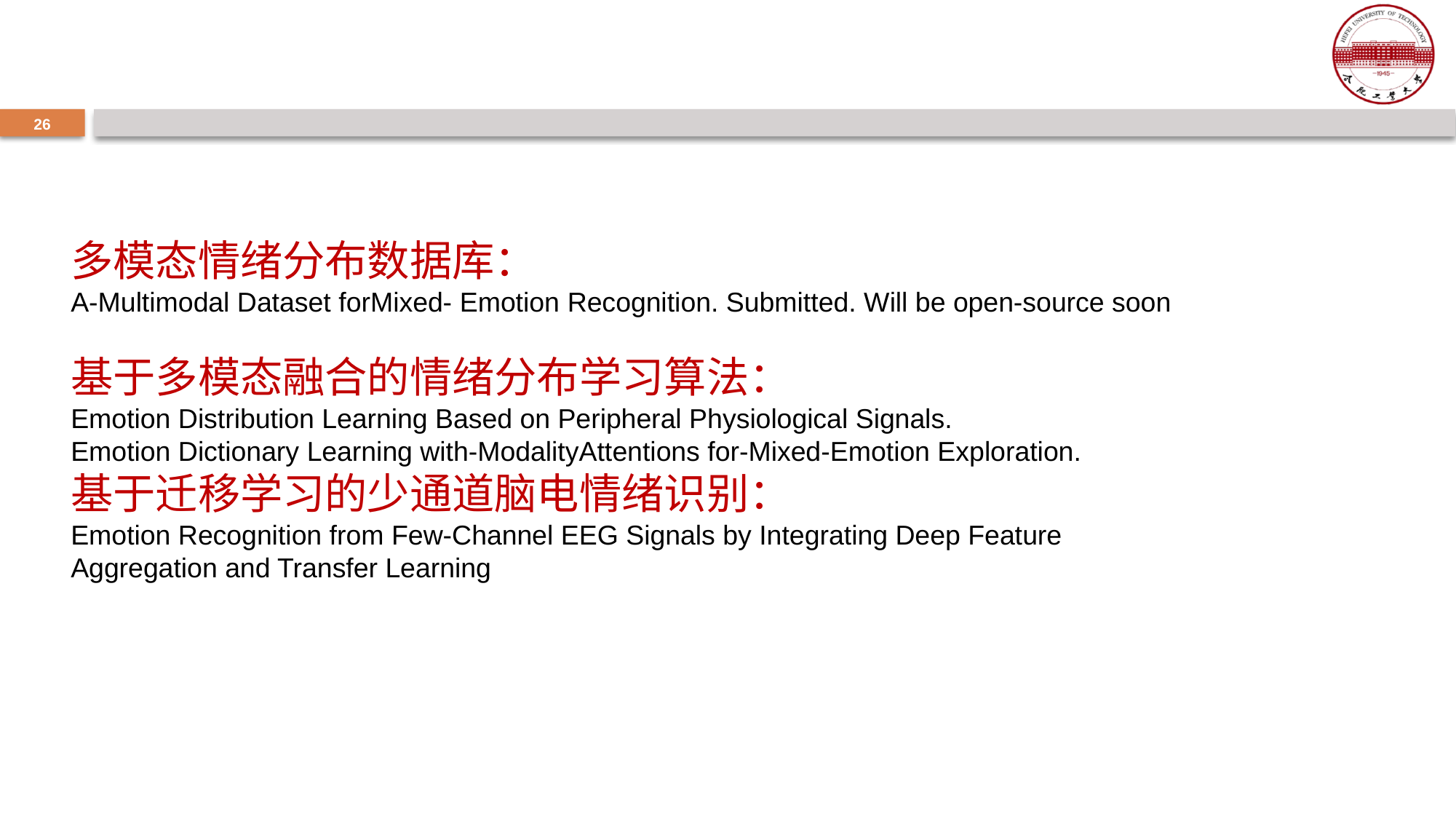

#
多模态情绪分布数据库：
A-Multimodal Dataset forMixed- Emotion Recognition. Submitted. Will be open-source soon

基于多模态融合的情绪分布学习算法：
Emotion Distribution Learning Based on Peripheral Physiological Signals.
Emotion Dictionary Learning with-ModalityAttentions for-Mixed-Emotion Exploration.
基于迁移学习的少通道脑电情绪识别：
Emotion Recognition from Few-Channel EEG Signals by Integrating Deep Feature Aggregation and Transfer Learning